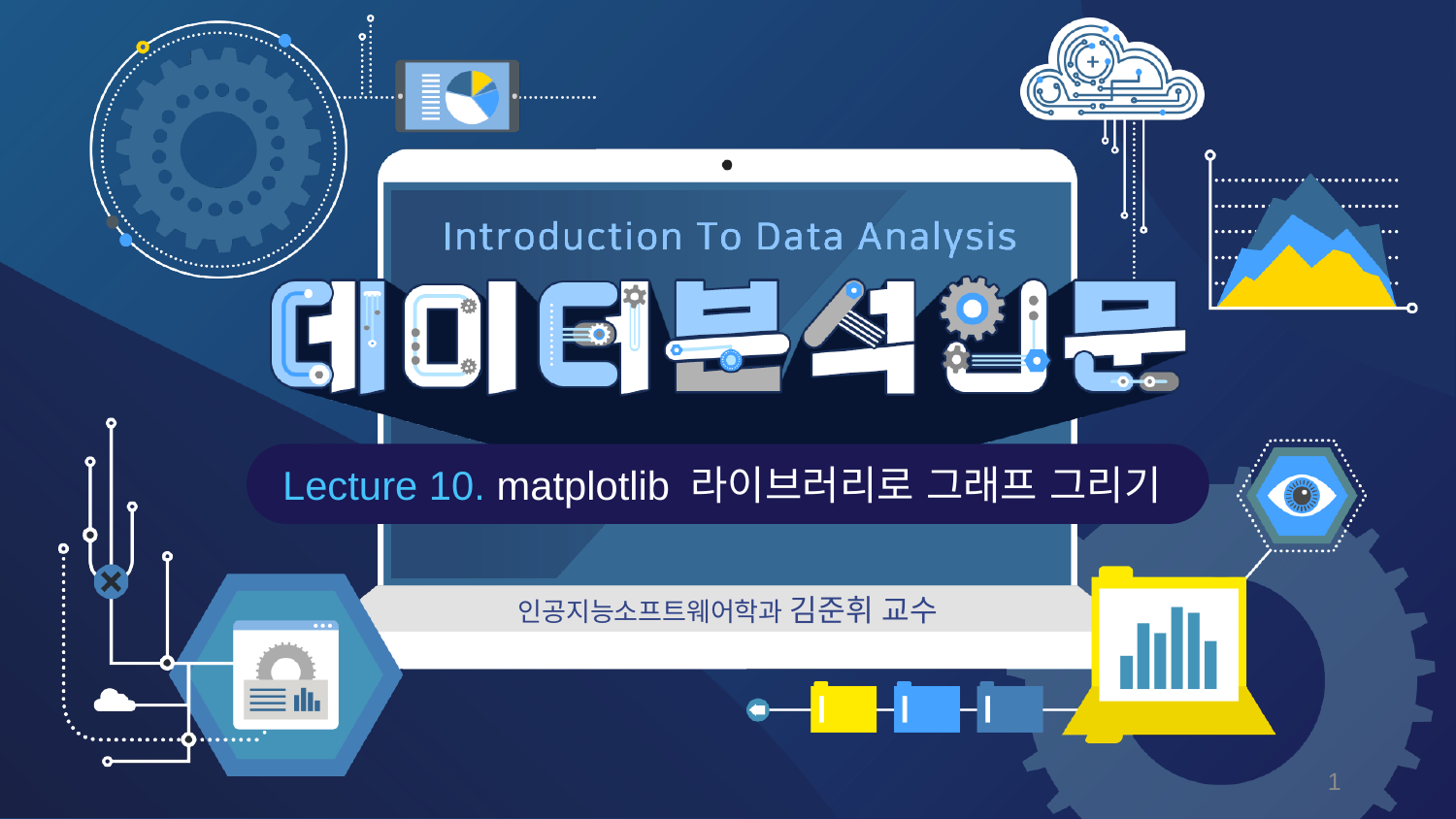

Lecture 10. matplotlib 라이브러리로 그래프 그리기
인공지능소프트웨어학과 김준휘 교수